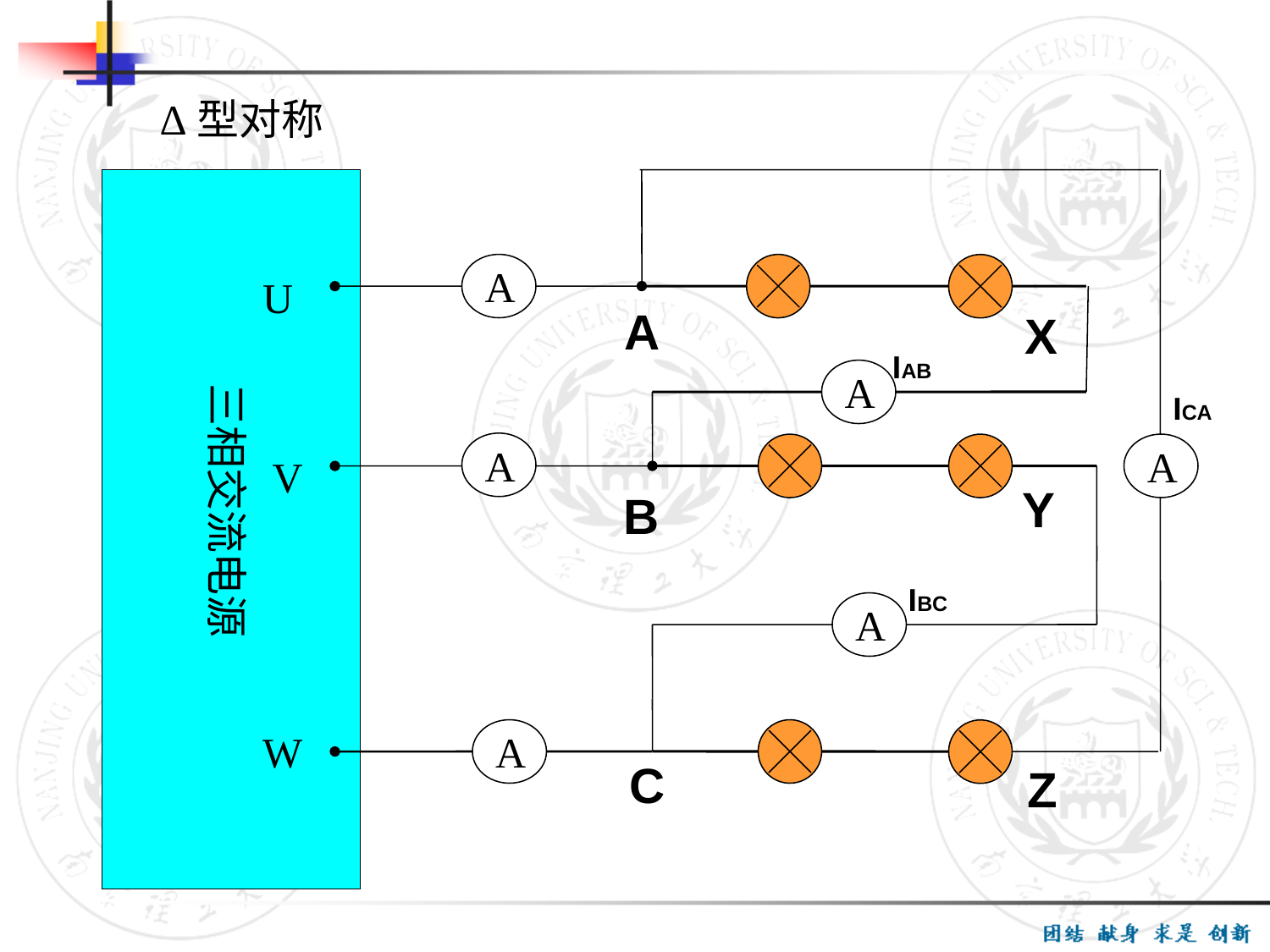

Δ型对称

A

U

A
X
IAB

A
三相交流电源
ICA

A

A
V

Y
B

IBC

A

W

A

C

Z